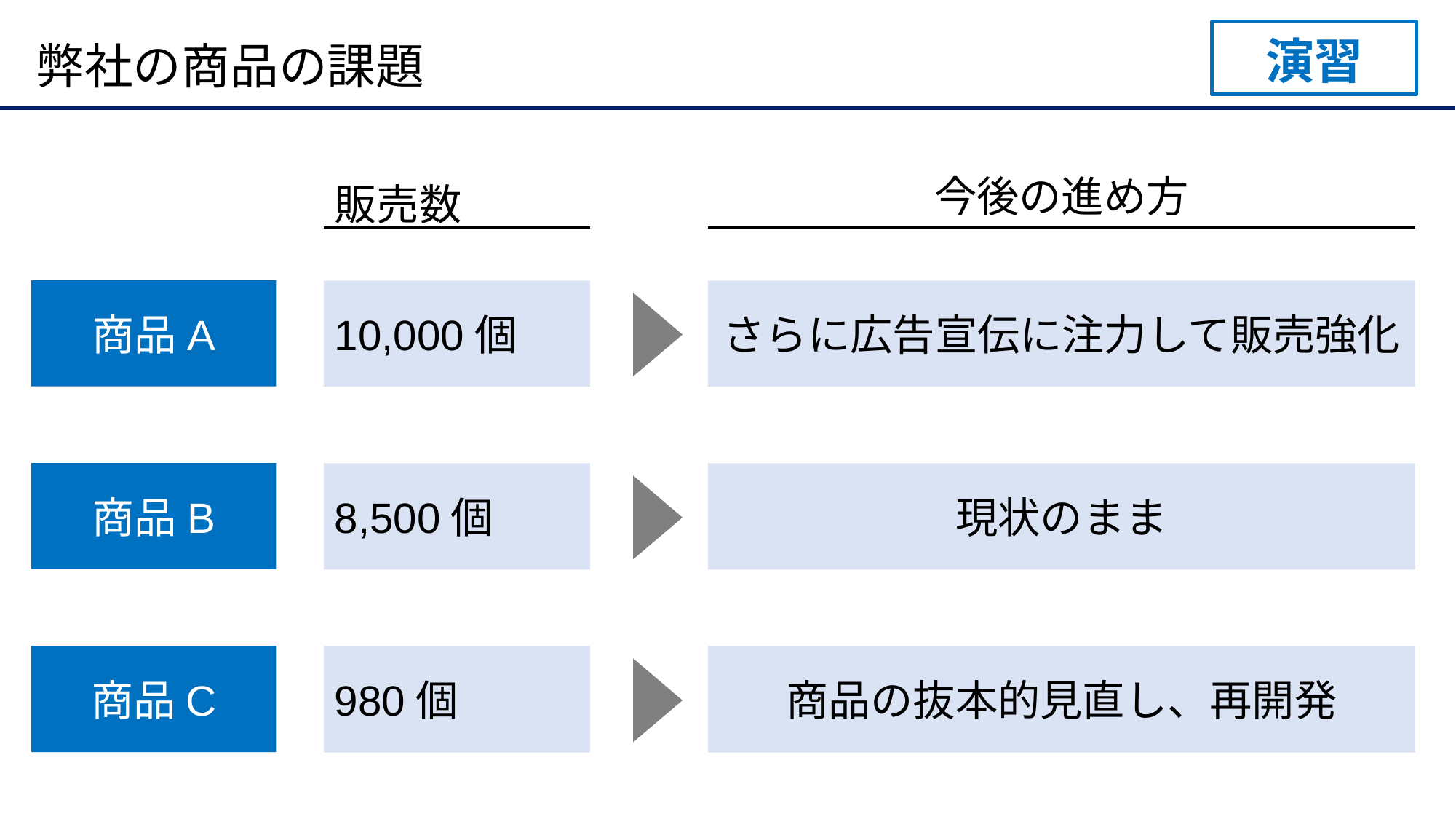

演習
# 弊社の商品の課題
今後の進め方
販売数
商品A
10,000個
さらに広告宣伝に注力して販売強化

商品B
8,500個
現状のまま

商品C
980個
商品の抜本的見直し、再開発